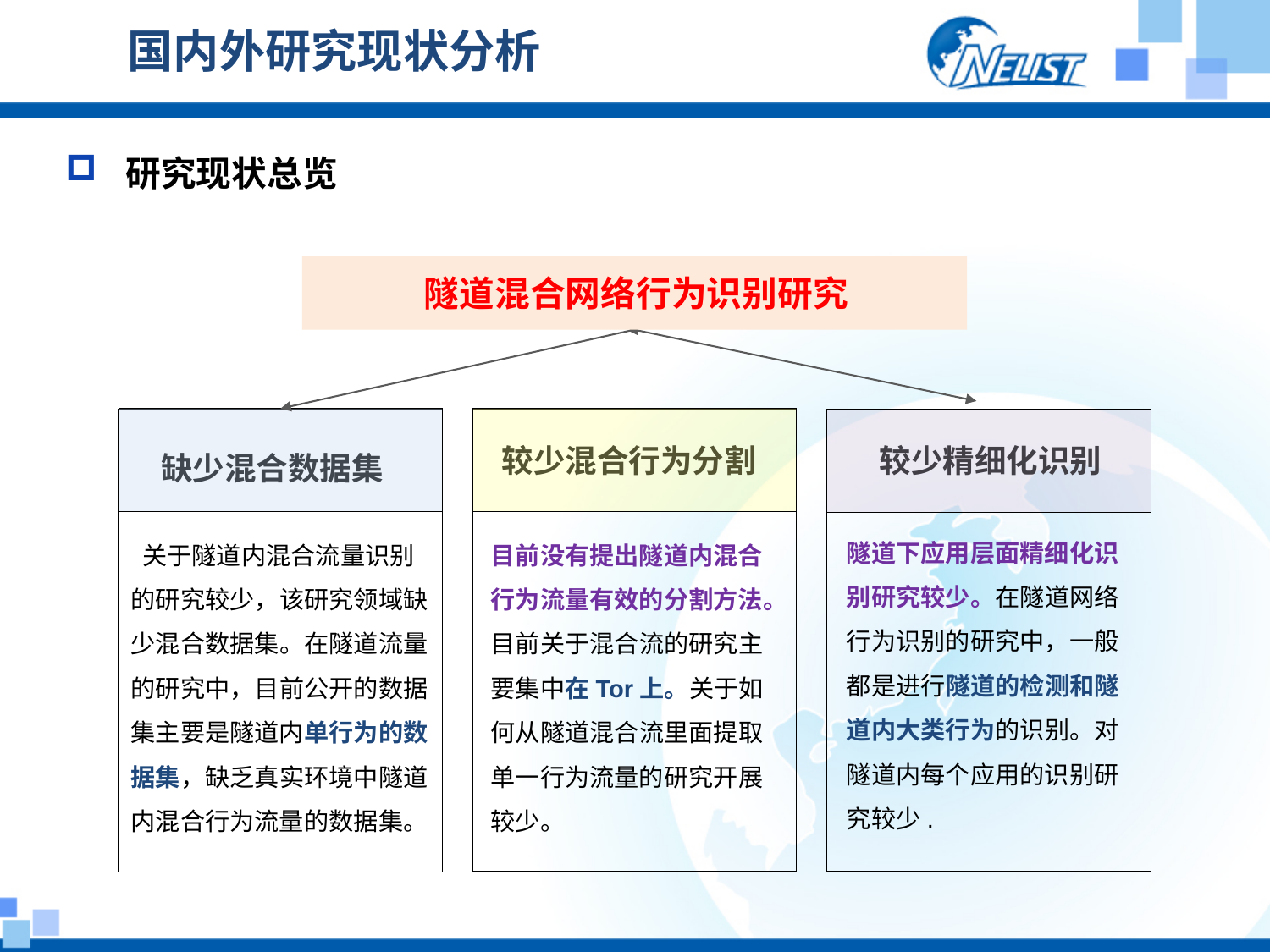

# 国内外研究现状分析
  研究现状总览

隧道混合网络行为识别研究

较少混合行为分割
较少精细化识别
缺少混合数据集
隧道下应用层面精细化识别研究较少。在隧道网络行为识别的研究中，一般都是进行隧道的检测和隧道内大类行为的识别。对隧道内每个应用的识别研究较少.
 关于隧道内混合流量识别的研究较少，该研究领域缺少混合数据集。在隧道流量的研究中，目前公开的数据集主要是隧道内单行为的数据集，缺乏真实环境中隧道内混合行为流量的数据集。
目前没有提出隧道内混合行为流量有效的分割方法。目前关于混合流的研究主要集中在Tor上。关于如何从隧道混合流里面提取单一行为流量的研究开展较少。

9